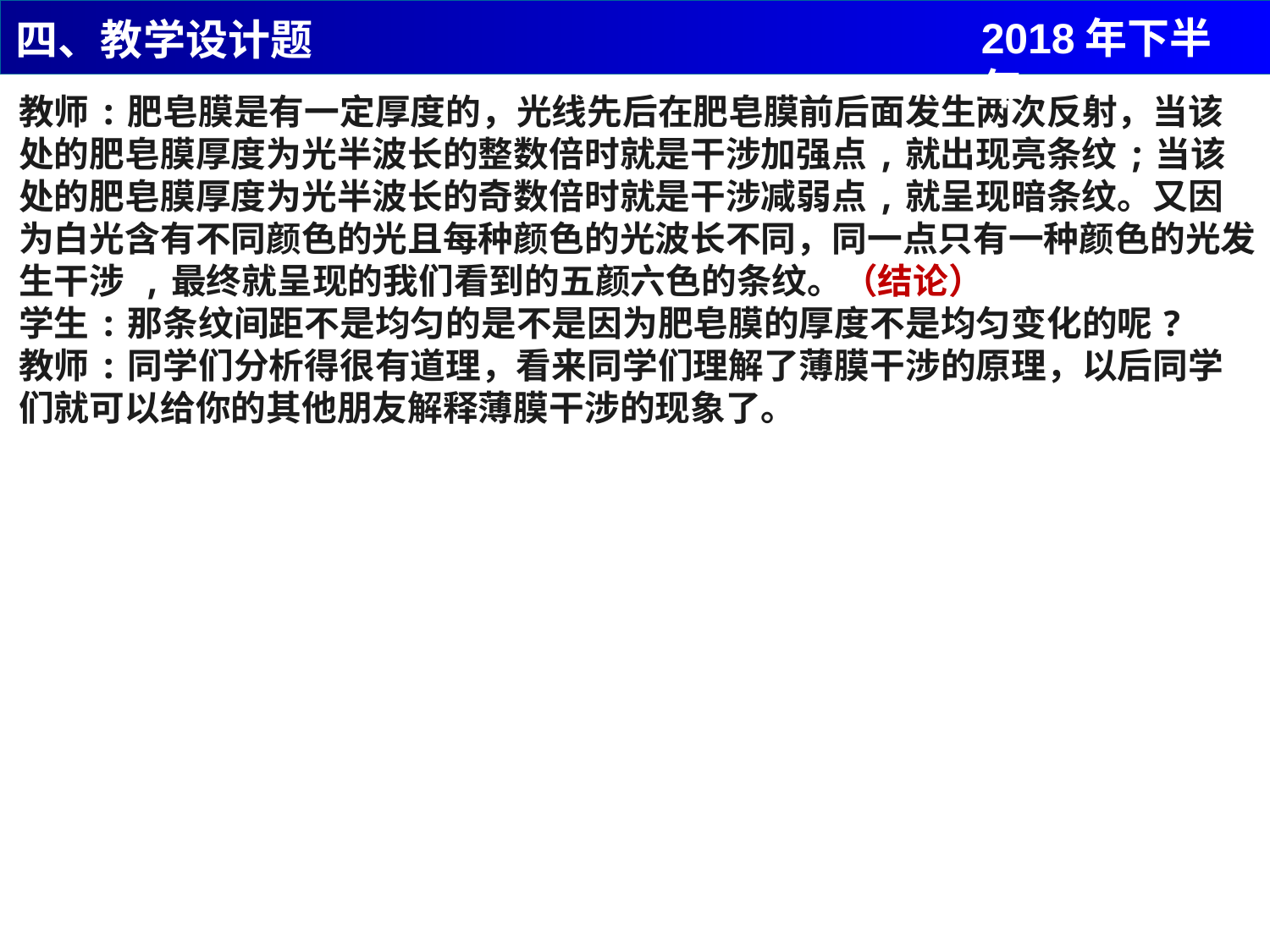

2018年下半年
四、教学设计题
教师:肥皂膜是有一定厚度的，光线先后在肥皂膜前后面发生两次反射，当该处的肥皂膜厚度为光半波长的整数倍时就是干涉加强点,就出现亮条纹;当该处的肥皂膜厚度为光半波长的奇数倍时就是干涉减弱点,就呈现暗条纹。又因为白光含有不同颜色的光且每种颜色的光波长不同，同一点只有一种颜色的光发生干涉 ,最终就呈现的我们看到的五颜六色的条纹。（结论）
学生:那条纹间距不是均匀的是不是因为肥皂膜的厚度不是均匀变化的呢?
教师:同学们分析得很有道理，看来同学们理解了薄膜干涉的原理，以后同学们就可以给你的其他朋友解释薄膜干涉的现象了。